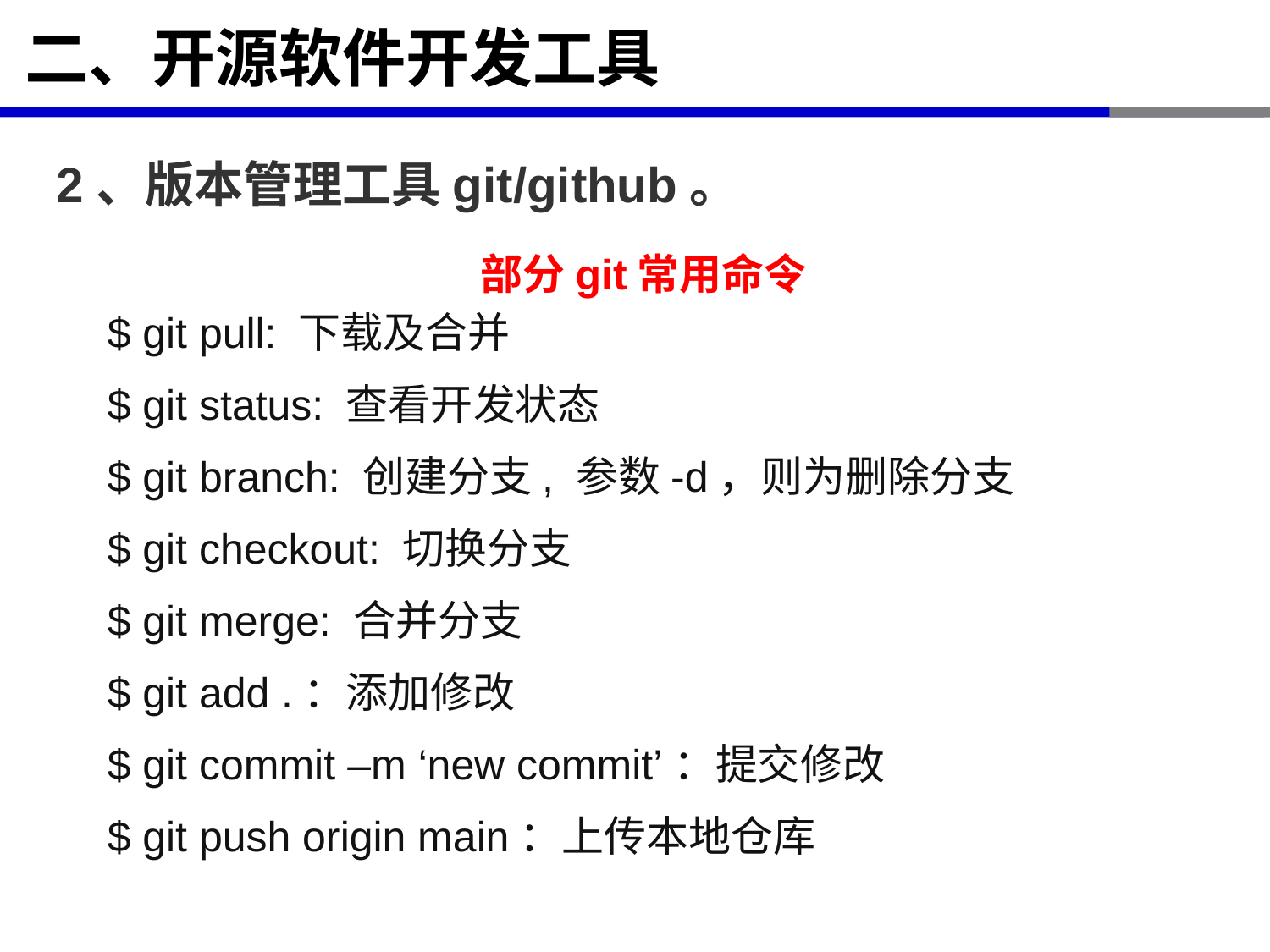

# 二、开源软件开发工具
2、版本管理工具git/github。
部分git常用命令
$ git pull: 下载及合并
$ git status: 查看开发状态
$ git branch: 创建分支, 参数-d，则为删除分支
$ git checkout: 切换分支
$ git merge: 合并分支
$ git add .：添加修改
$ git commit –m ‘new commit’：提交修改
$ git push origin main：上传本地仓库